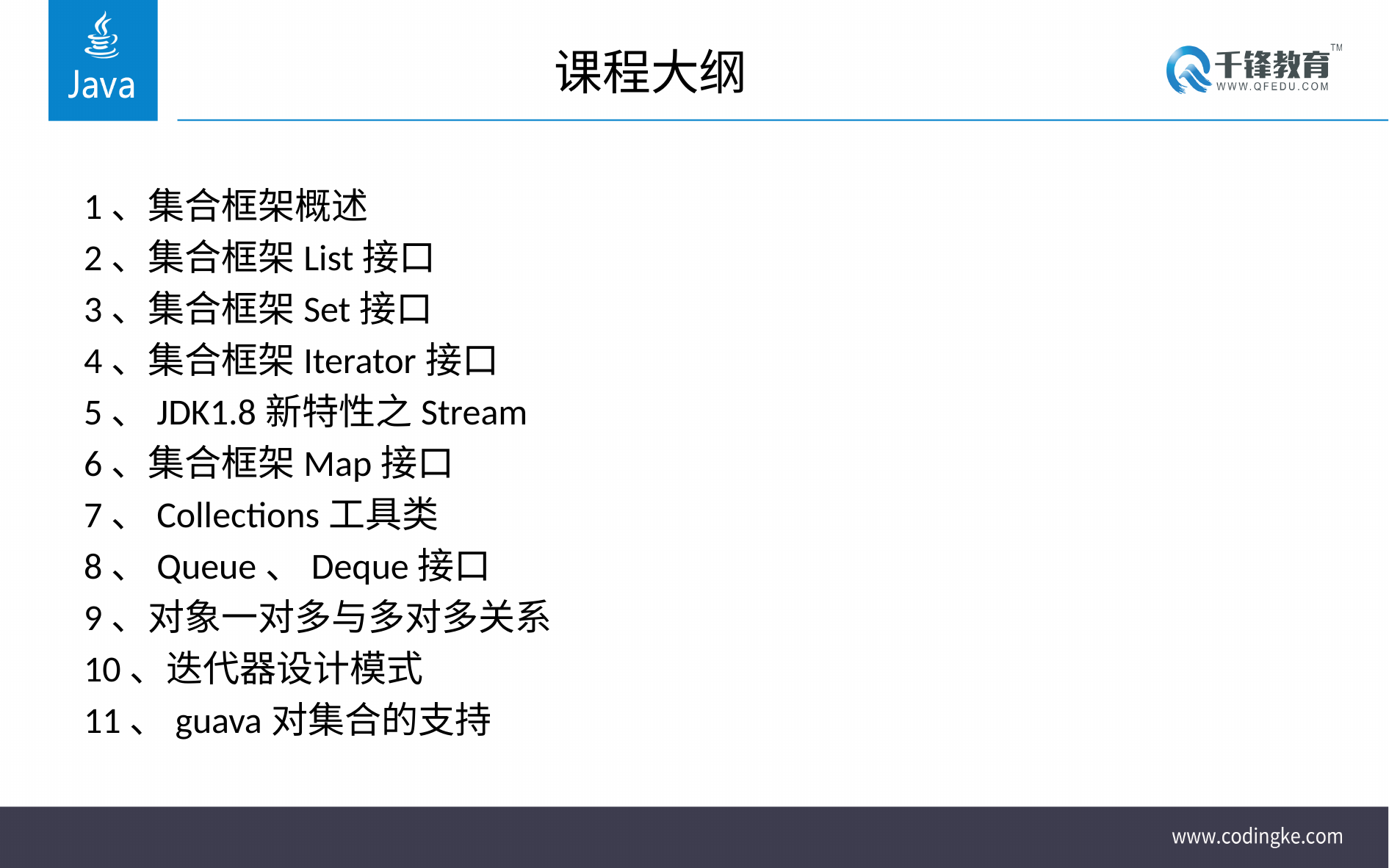

# 课程大纲
1、集合框架概述
2、集合框架List接口
3、集合框架Set接口
4、集合框架Iterator接口
5、JDK1.8新特性之Stream
6、集合框架Map接口
7、Collections工具类
8、Queue、Deque接口
9、对象一对多与多对多关系
10、迭代器设计模式
11、guava对集合的支持